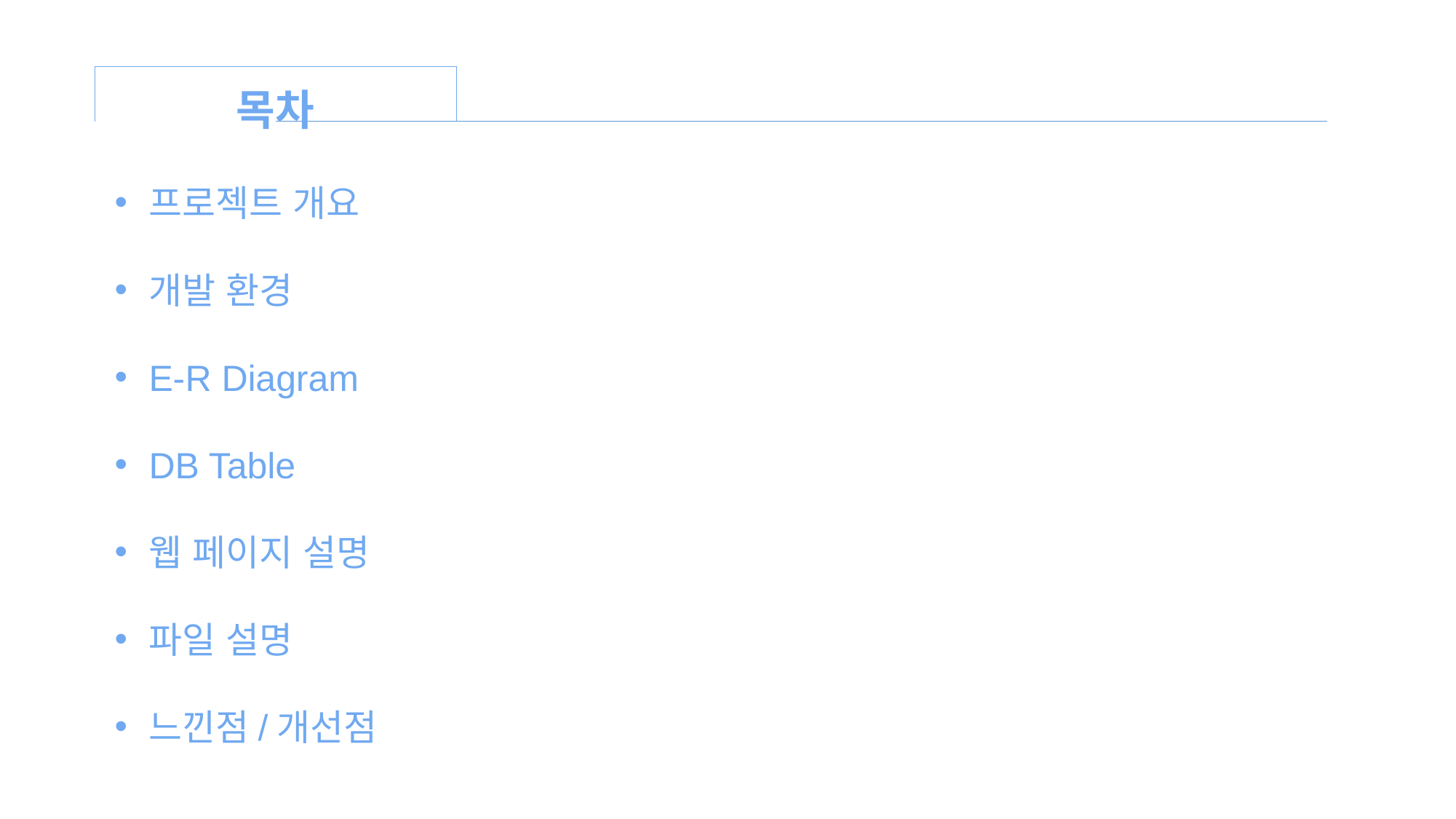

목차
프로젝트 개요

개발 환경

E-R Diagram

DB Table

웹 페이지 설명

파일 설명

느낀점/개선점